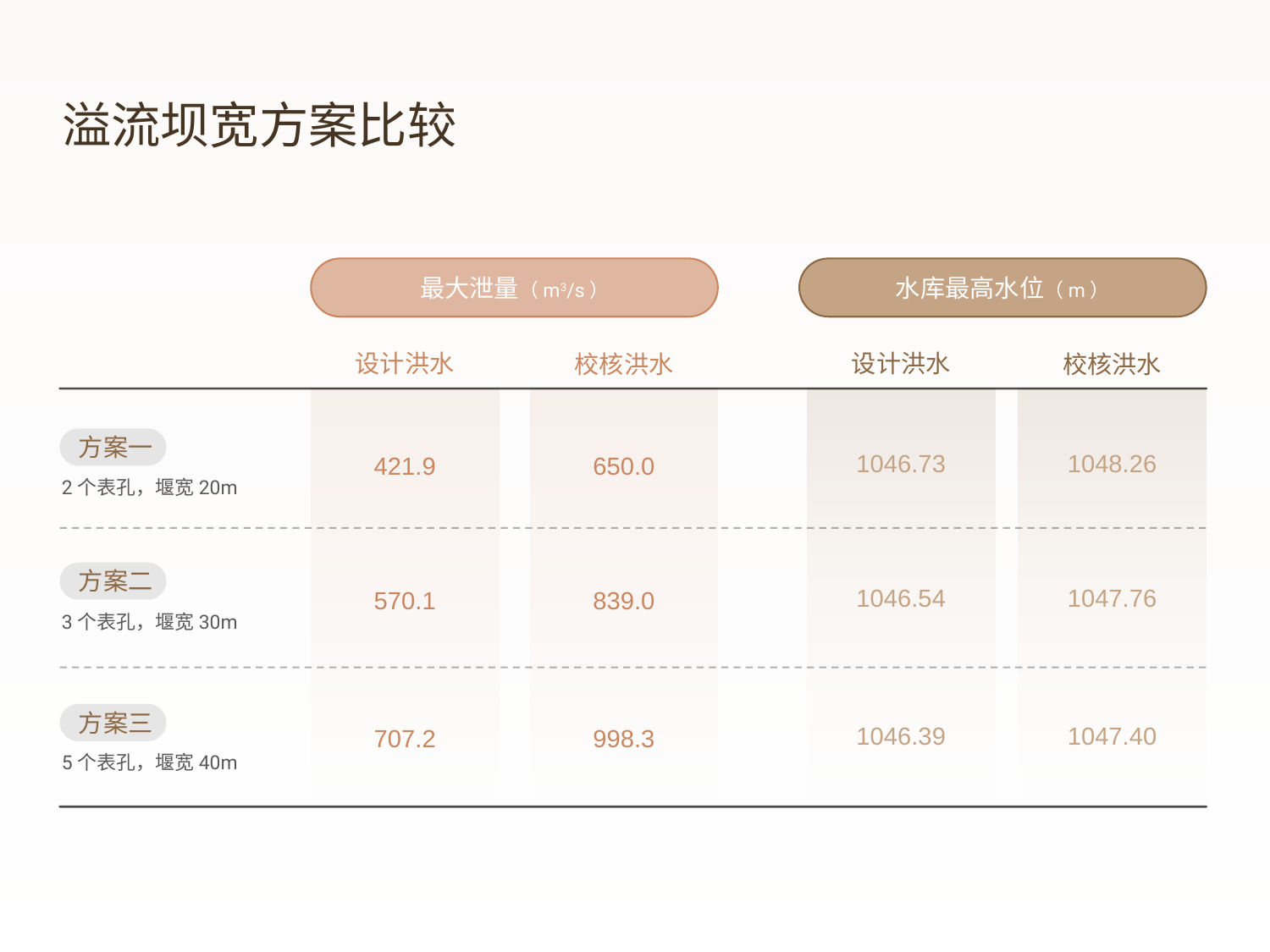

溢流坝宽方案比较

最大泄量（m3/s）
水库最高水位（m）
设计洪水
设计洪水
校核洪水
校核洪水

方案一

1046.73
1048.26
421.9
650.0
2个表孔，堰宽20m
方案二

1046.54
1047.76
570.1
839.0
3个表孔，堰宽30m
方案三

1046.39
1047.40
707.2
998.3
5个表孔，堰宽40m